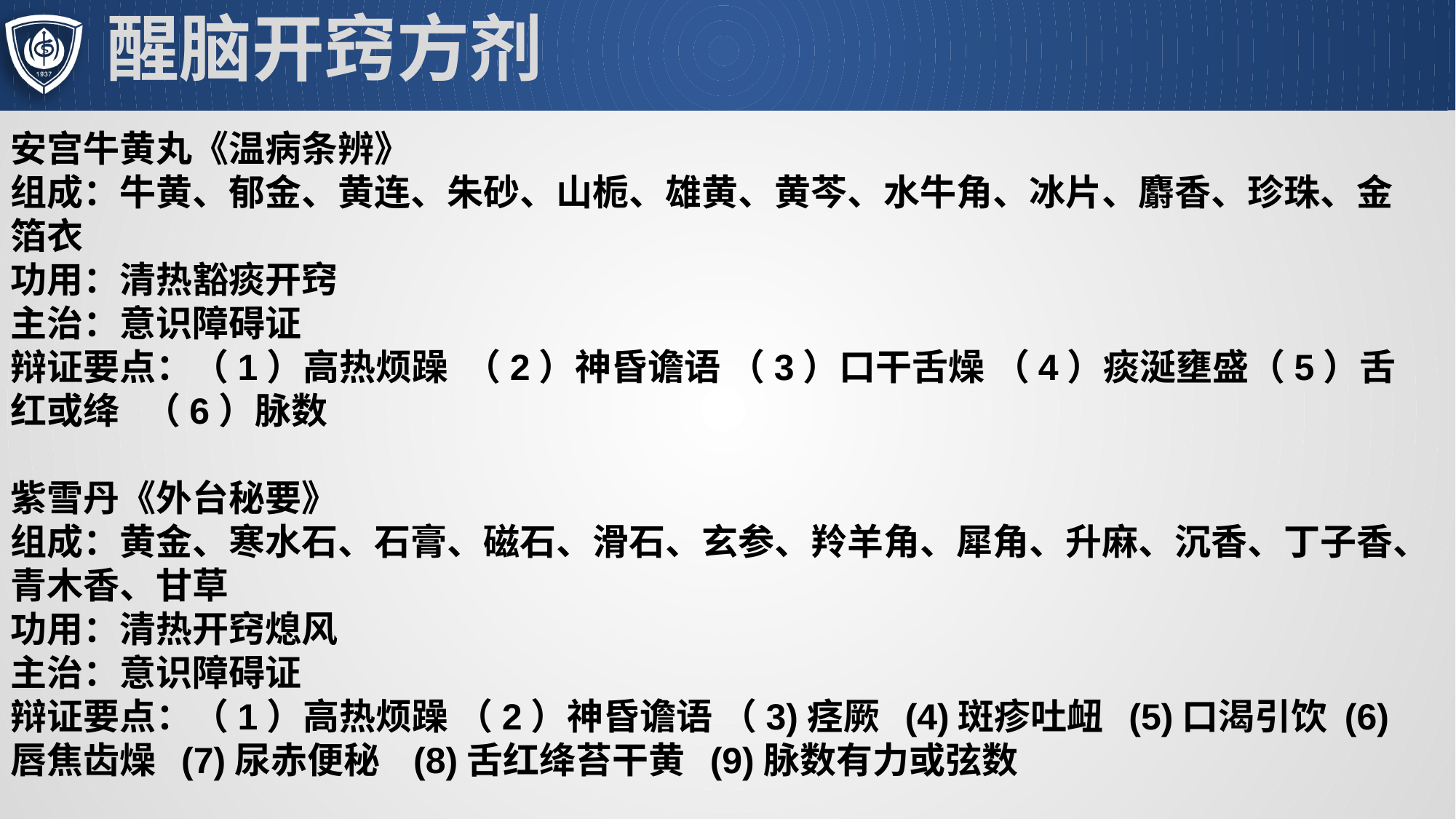

# 醒脑开窍方剂
安宫牛黄丸《温病条辨》
组成：牛黄、郁金、黄连、朱砂、山栀、雄黄、黄芩、水牛角、冰片、麝香、珍珠、金箔衣
功用：清热豁痰开窍
主治：意识障碍证
辩证要点：（1）高热烦躁  （2）神昏谵语 （3）口干舌燥 （4）痰涎壅盛（5）舌红或绛   （6）脉数

紫雪丹《外台秘要》
组成：黄金、寒水石、石膏、磁石、滑石、玄参、羚羊角、犀角、升麻、沉香、丁子香、青木香、甘草
功用：清热开窍熄风
主治：意识障碍证
辩证要点：（1）高热烦躁 （2）神昏谵语 （3)痉厥  (4)斑疹吐衄  (5)口渴引饮 (6)唇焦齿燥  (7)尿赤便秘   (8)舌红绛苔干黄  (9)脉数有力或弦数